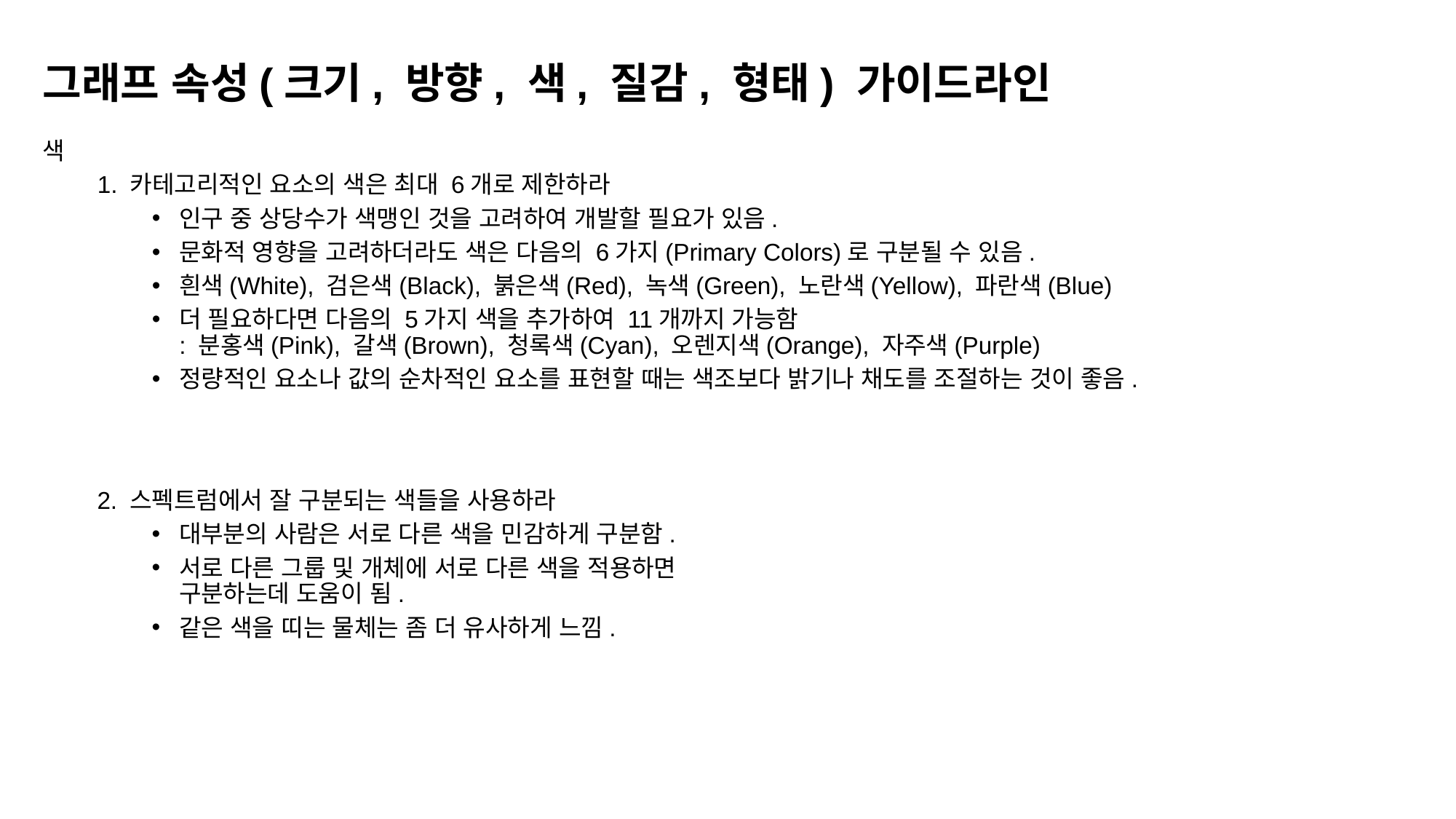

# 그래프 속성(크기, 방향, 색, 질감, 형태) 가이드라인
색
1. 카테고리적인 요소의 색은 최대 6개로 제한하라
인구 중 상당수가 색맹인 것을 고려하여 개발할 필요가 있음.
문화적 영향을 고려하더라도 색은 다음의 6가지(Primary Colors)로 구분될 수 있음.
흰색(White), 검은색(Black), 붉은색(Red), 녹색(Green), 노란색(Yellow), 파란색(Blue)
더 필요하다면 다음의 5가지 색을 추가하여 11개까지 가능함
: 분홍색(Pink), 갈색(Brown), 청록색(Cyan), 오렌지색(Orange), 자주색(Purple)
정량적인 요소나 값의 순차적인 요소를 표현할 때는 색조보다 밝기나 채도를 조절하는 것이 좋음.

2. 스펙트럼에서 잘 구분되는 색들을 사용하라
대부분의 사람은 서로 다른 색을 민감하게 구분함.
서로 다른 그룹 및 개체에 서로 다른 색을 적용하면 구분하는데 도움이 됨.
같은 색을 띠는 물체는 좀 더 유사하게 느낌.